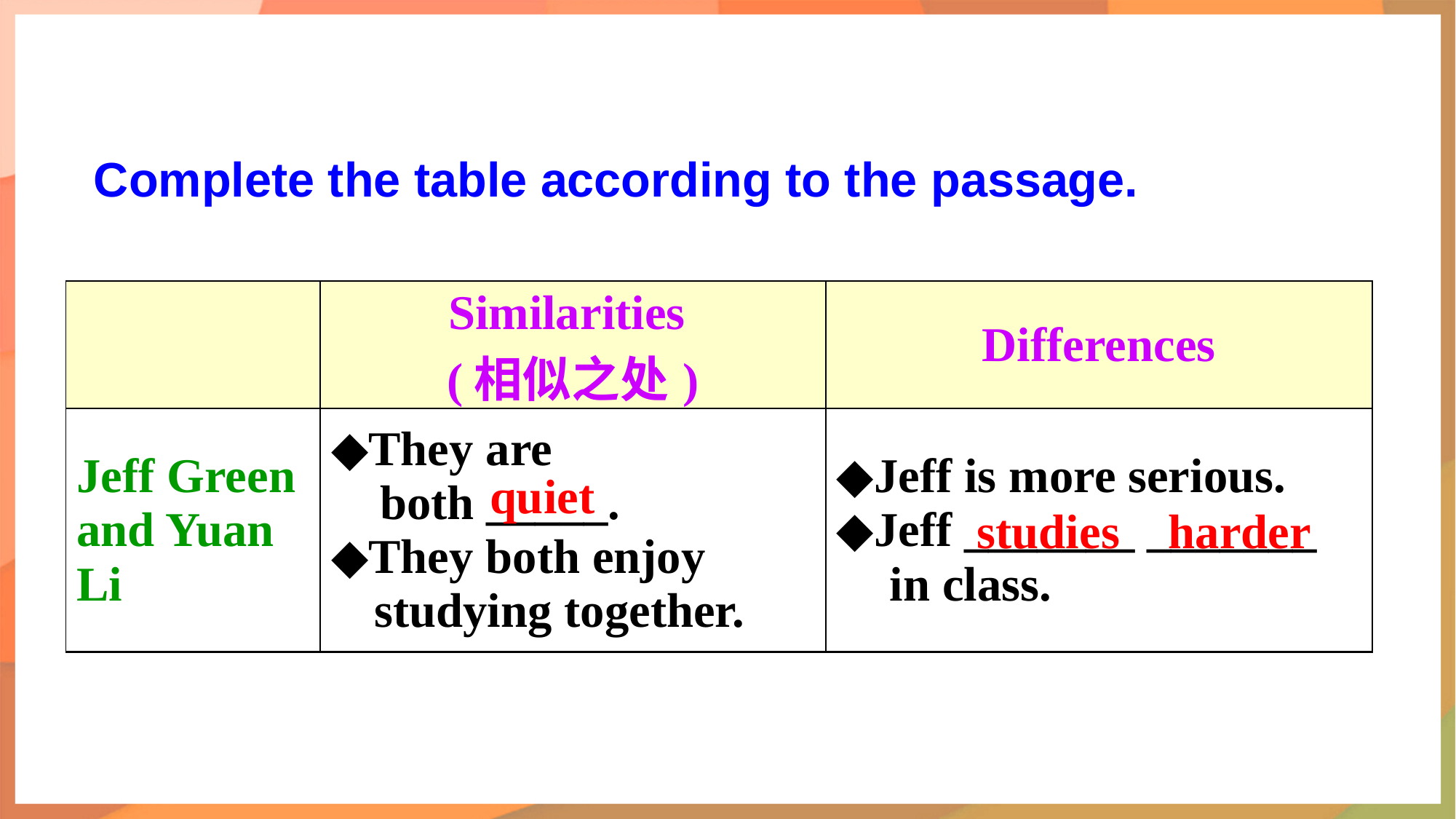

Complete the table according to the passage.
|  | Similarities (相似之处) | Differences |
| --- | --- | --- |
| Jeff Green and Yuan Li | ◆They are both \_\_\_\_\_. ◆They both enjoy studying together. | ◆Jeff is more serious. ◆Jeff \_\_\_\_\_\_\_ \_\_\_\_\_\_\_ in class. |
quiet
harder
studies